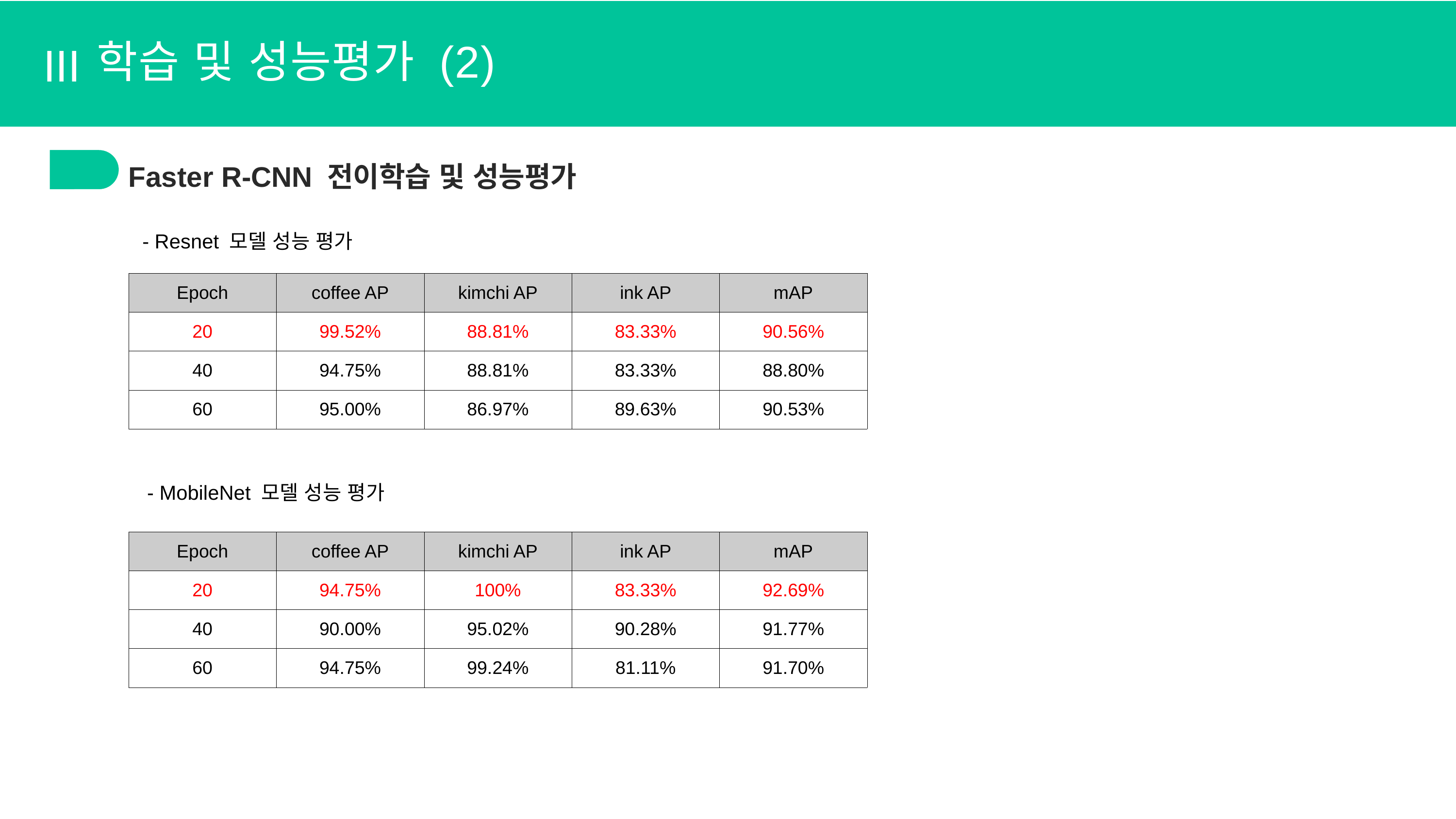

III
학습 및 성능평가 (2)

Faster R-CNN 전이학습 및 성능평가
1.
2.
- Resnet 모델 성능 평가
| Epoch | coffee AP | kimchi AP | ink AP | mAP |
| --- | --- | --- | --- | --- |
| 20 | 99.52% | 88.81% | 83.33% | 90.56% |
| 40 | 94.75% | 88.81% | 83.33% | 88.80% |
| 60 | 95.00% | 86.97% | 89.63% | 90.53% |
- MobileNet 모델 성능 평가
| Epoch | coffee AP | kimchi AP | ink AP | mAP |
| --- | --- | --- | --- | --- |
| 20 | 94.75% | 100% | 83.33% | 92.69% |
| 40 | 90.00% | 95.02% | 90.28% | 91.77% |
| 60 | 94.75% | 99.24% | 81.11% | 91.70% |